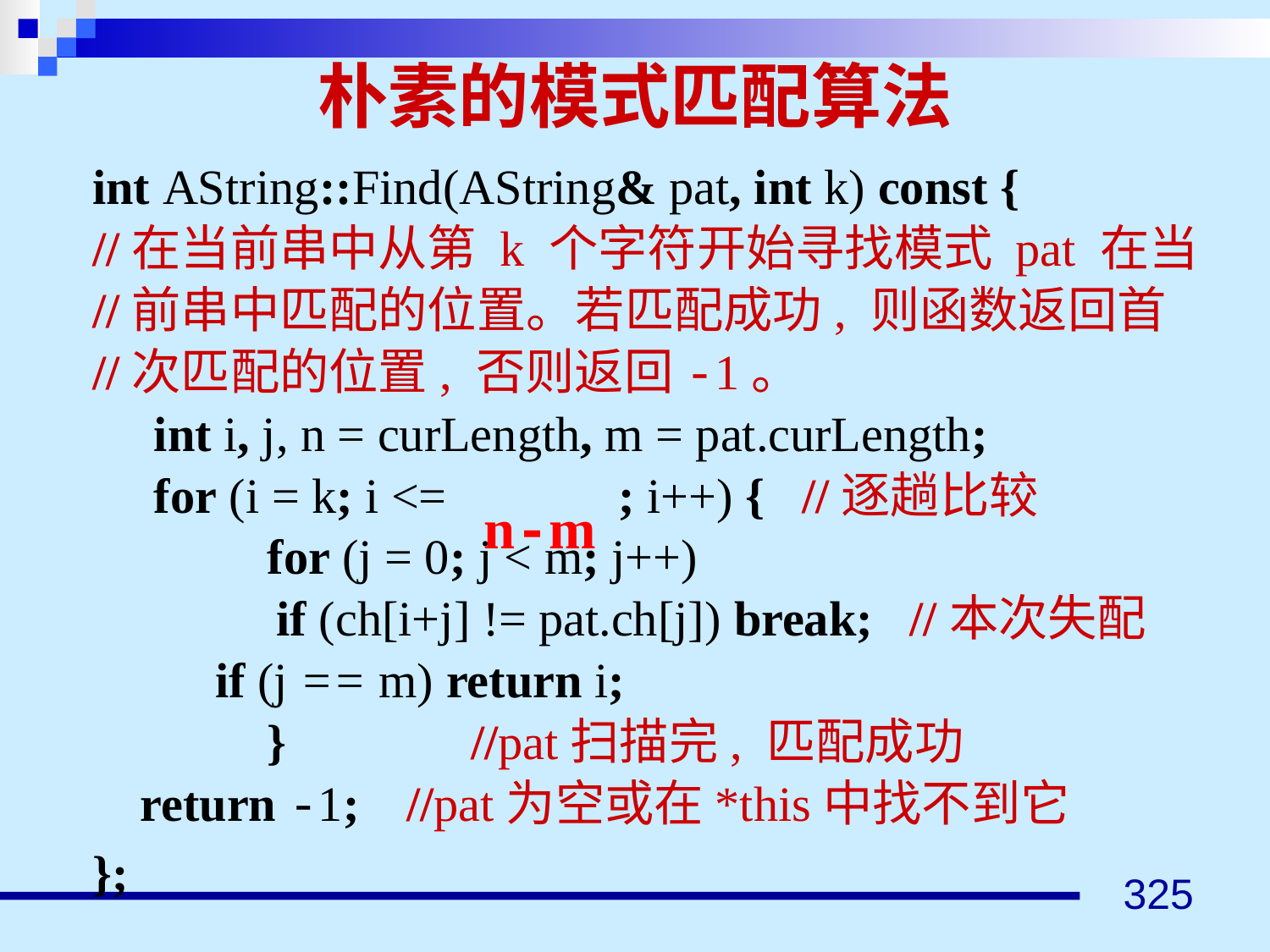

# 朴素的模式匹配算法
int AString::Find(AString& pat, int k) const {
//在当前串中从第 k 个字符开始寻找模式 pat 在当
//前串中匹配的位置。若匹配成功, 则函数返回首
//次匹配的位置, 否则返回-1。
     int i, j, n = curLength, m = pat.curLength;
     for (i = k; i <=              ; i++) {   //逐趟比较
          	for (j = 0; j < m; j++)
               if (ch[i+j] != pat.ch[j]) break;   //本次失配
          if (j == m) return i;
 		}               //pat扫描完, 匹配成功
	return -1;	 //pat为空或在*this中找不到它
};
 n-m
325